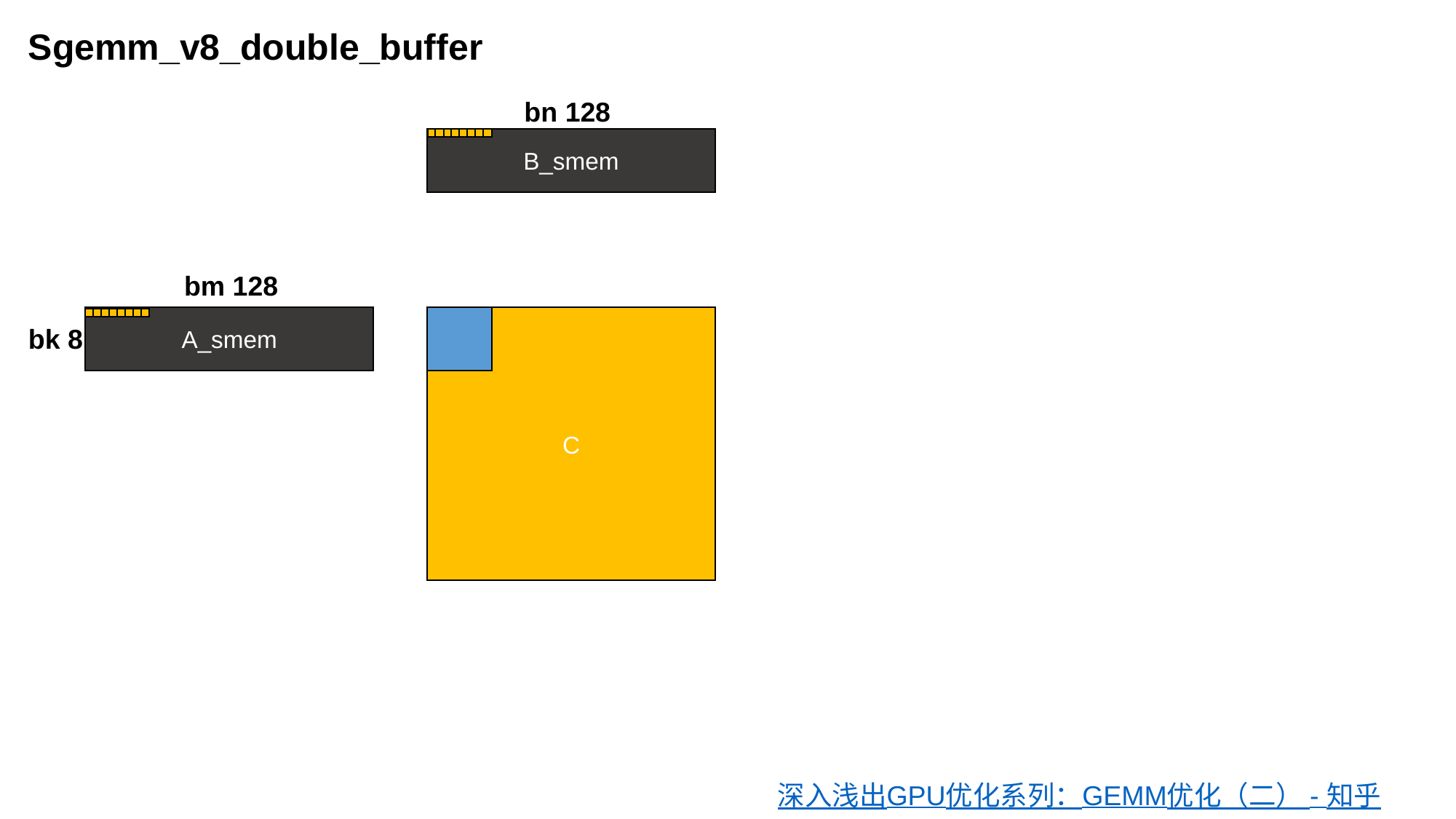

Sgemm_v8_double_buffer
bn 128

B_smem
bm 128

C
A_smem

bk 8
深入浅出GPU优化系列：GEMM优化（二） - 知乎